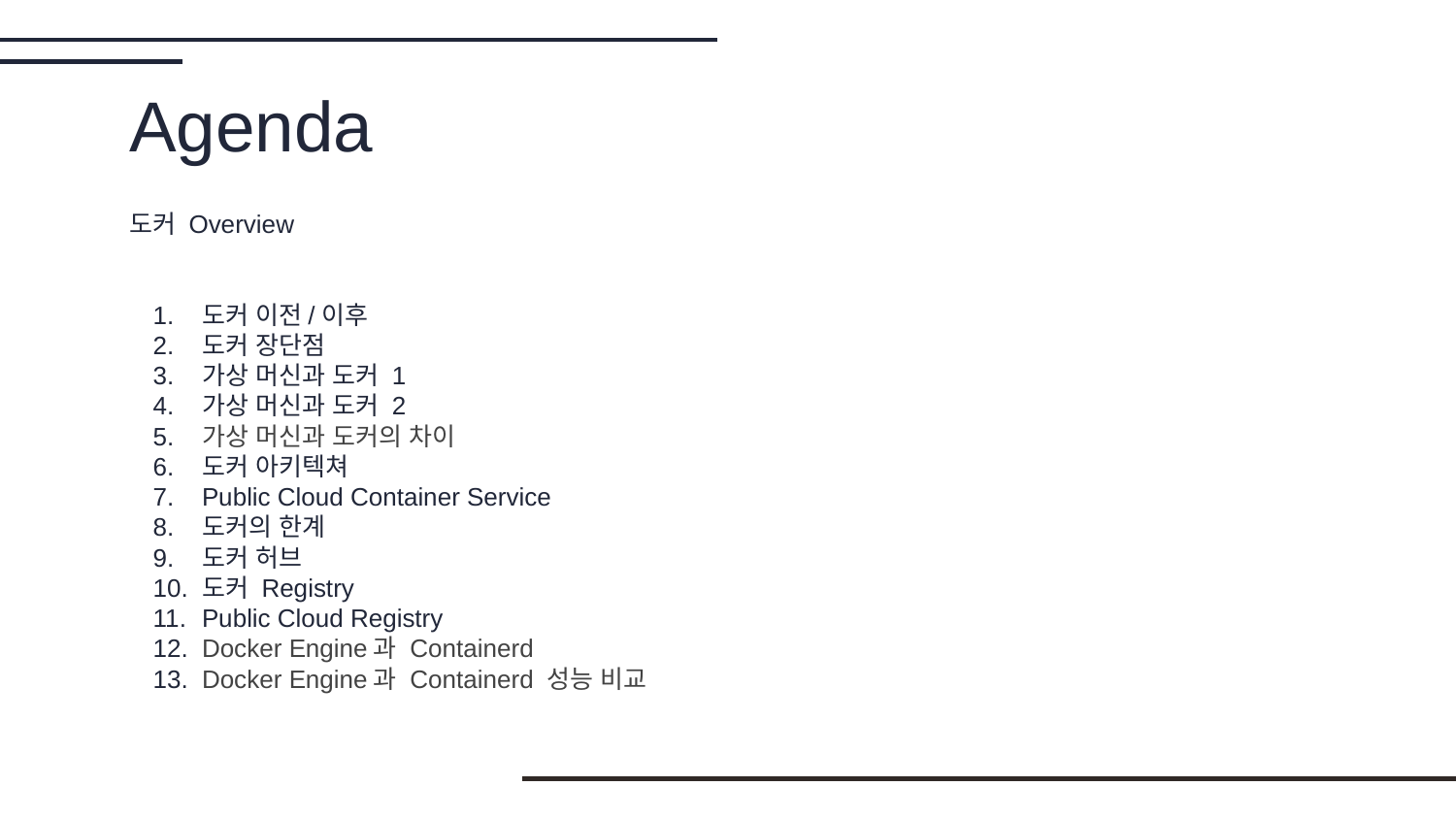

# Agenda
도커 Overview
도커 이전/이후
도커 장단점
가상 머신과 도커 1
가상 머신과 도커 2
가상 머신과 도커의 차이
도커 아키텍쳐
Public Cloud Container Service
도커의 한계
도커 허브
도커 Registry
Public Cloud Registry
Docker Engine과 Containerd
Docker Engine과 Containerd 성능 비교